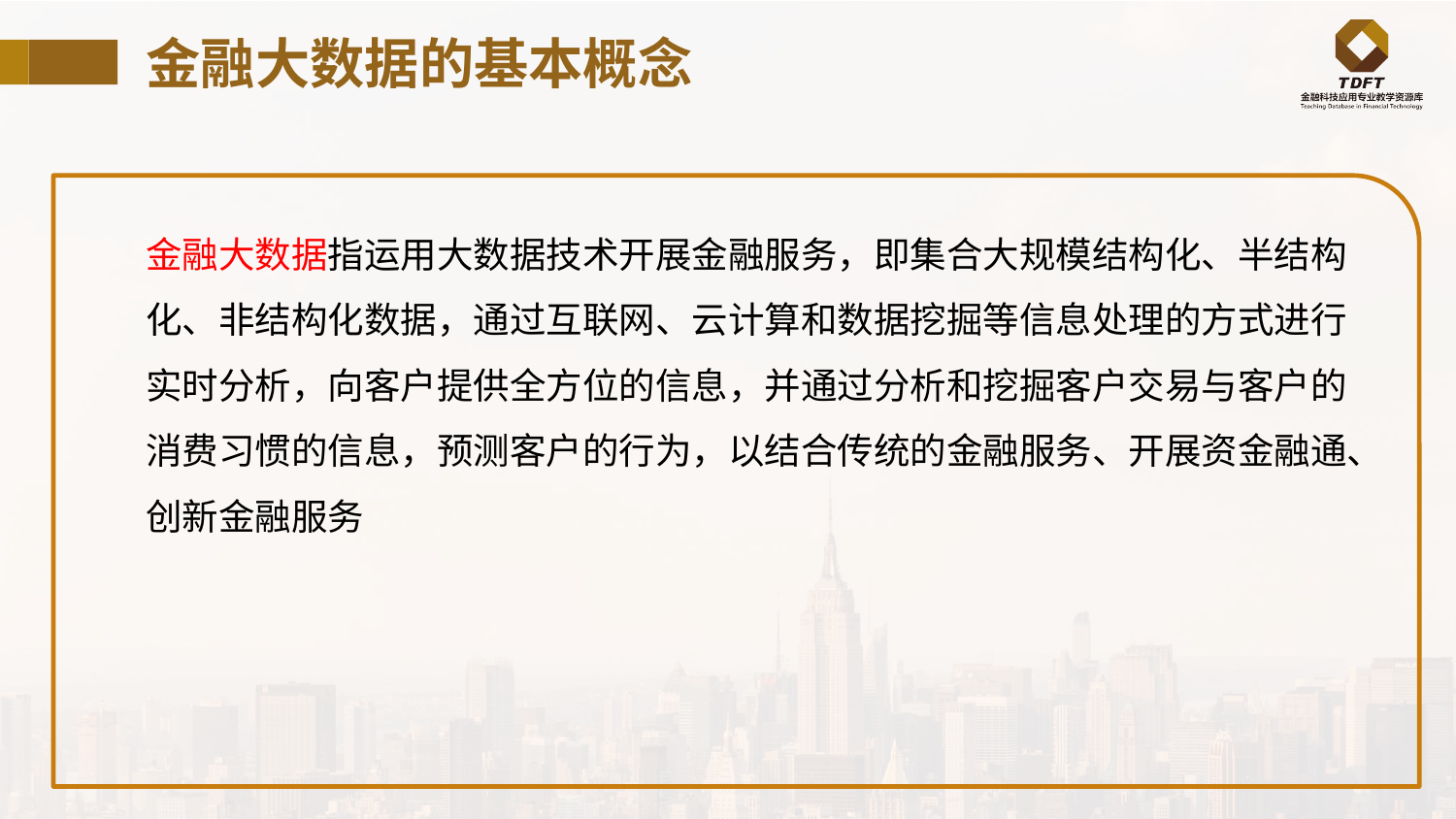

# 金融大数据的基本概念

金融大数据指运用大数据技术开展金融服务，即集合大规模结构化、半结构化、非结构化数据，通过互联网、云计算和数据挖掘等信息处理的方式进行实时分析，向客户提供全方位的信息，并通过分析和挖掘客户交易与客户的消费习惯的信息，预测客户的行为，以结合传统的金融服务、开展资金融通、创新金融服务